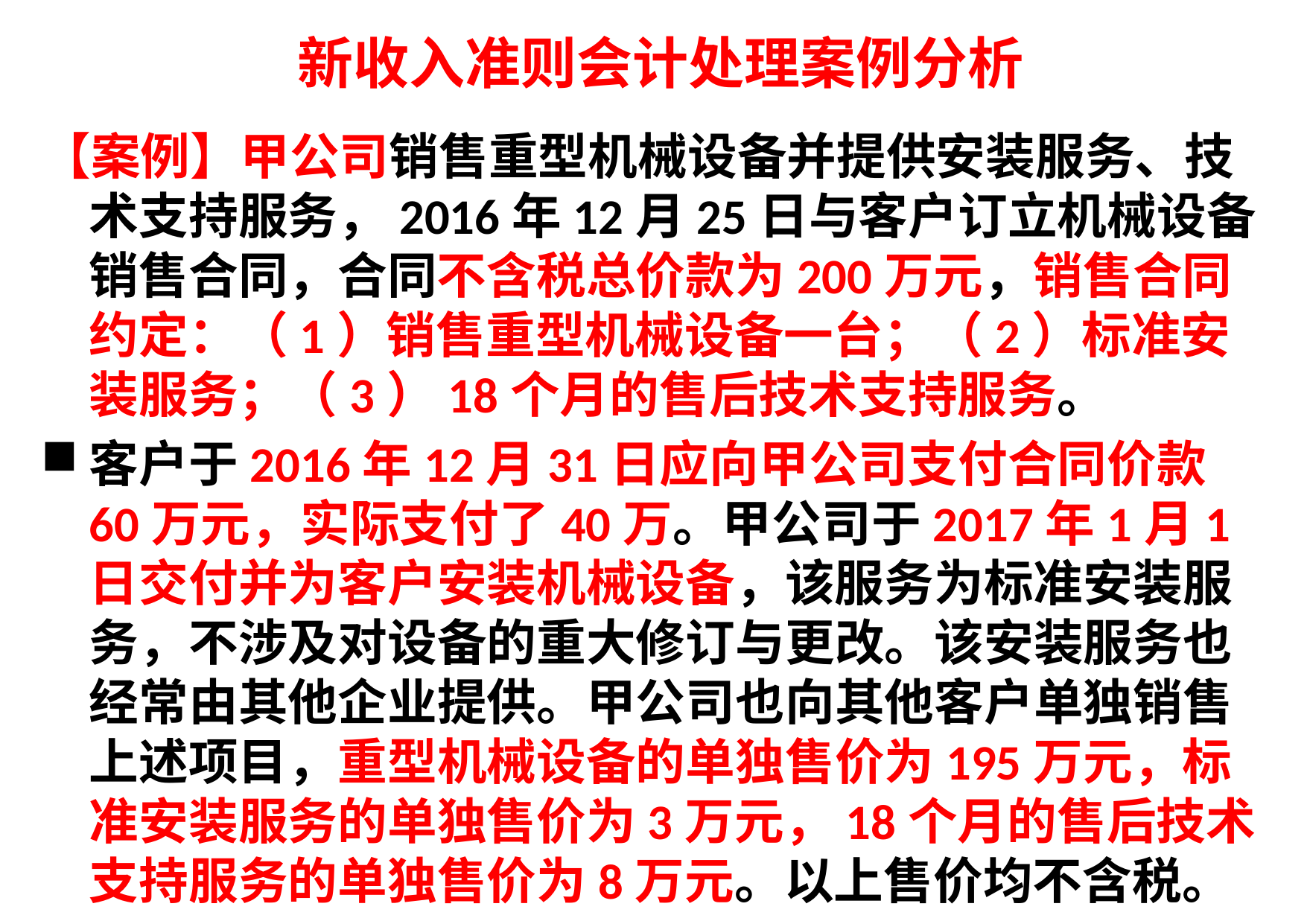

# 新收入准则会计处理案例分析
【案例】甲公司销售重型机械设备并提供安装服务、技术支持服务，2016年12月25日与客户订立机械设备销售合同，合同不含税总价款为200万元，销售合同约定：（1）销售重型机械设备一台；（2）标准安装服务；（3）18个月的售后技术支持服务。
客户于2016年12月31日应向甲公司支付合同价款60万元，实际支付了40万。甲公司于2017年1月1日交付并为客户安装机械设备，该服务为标准安装服务，不涉及对设备的重大修订与更改。该安装服务也经常由其他企业提供。甲公司也向其他客户单独销售上述项目，重型机械设备的单独售价为195万元，标准安装服务的单独售价为3万元，18个月的售后技术支持服务的单独售价为8万元。以上售价均不含税。
69